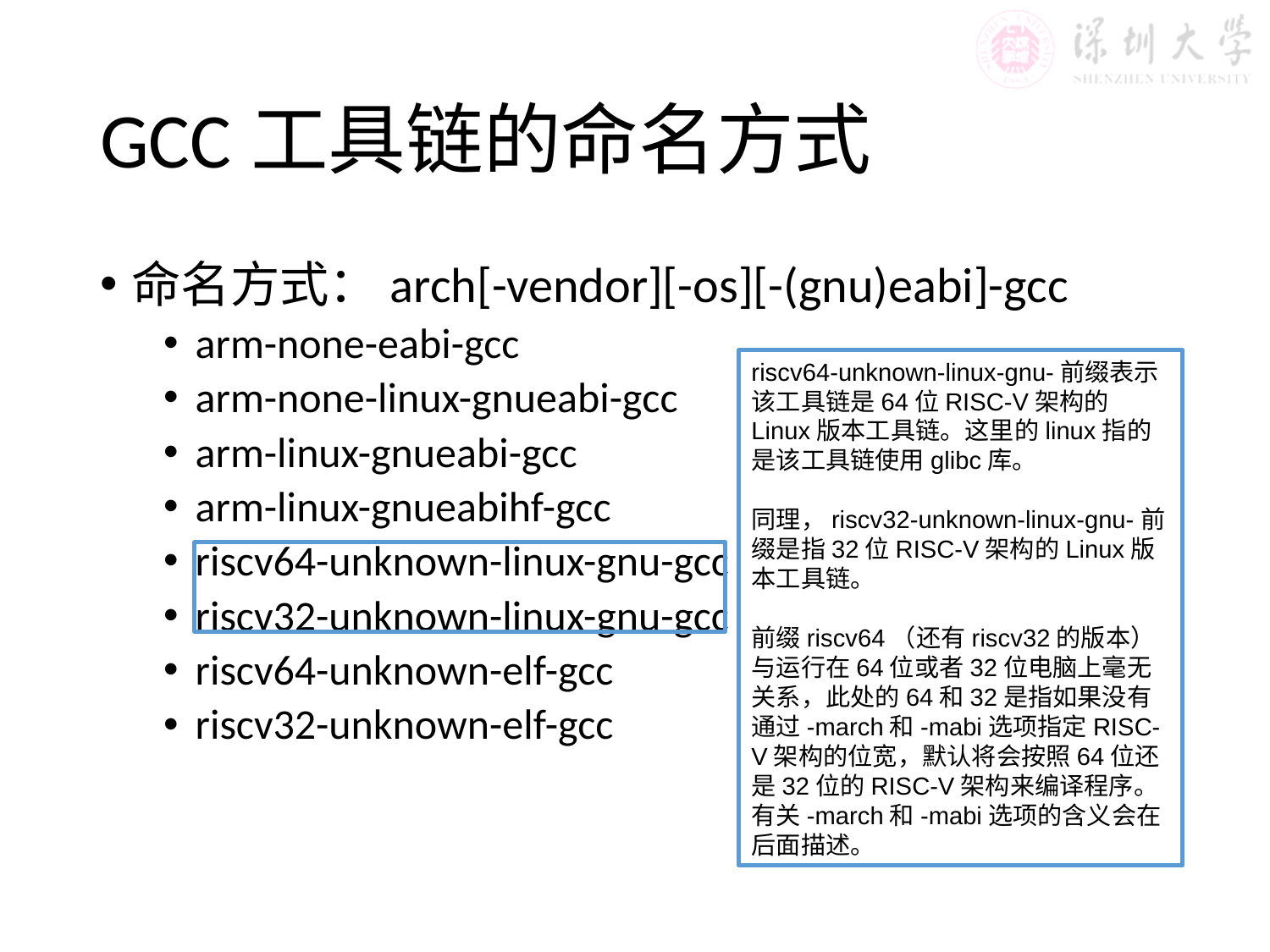

# GCC工具链的命名方式
命名方式：arch[-vendor][-os][-(gnu)eabi]-gcc
arm-none-eabi-gcc
arm-none-linux-gnueabi-gcc
arm-linux-gnueabi-gcc
arm-linux-gnueabihf-gcc
riscv64-unknown-linux-gnu-gcc
riscv32-unknown-linux-gnu-gcc
riscv64-unknown-elf-gcc
riscv32-unknown-elf-gcc

riscv64-unknown-linux-gnu-前缀表示该工具链是64位RISC-V架构的Linux版本工具链。这里的linux指的是该工具链使用glibc库。

同理，riscv32-unknown-linux-gnu-前缀是指32位RISC-V架构的Linux版本工具链。

前缀riscv64（还有riscv32的版本）与运行在64位或者32位电脑上毫无关系，此处的64和32是指如果没有通过-march和-mabi选项指定RISC-V架构的位宽，默认将会按照64位还是32位的RISC-V架构来编译程序。有关-march和-mabi选项的含义会在后面描述。